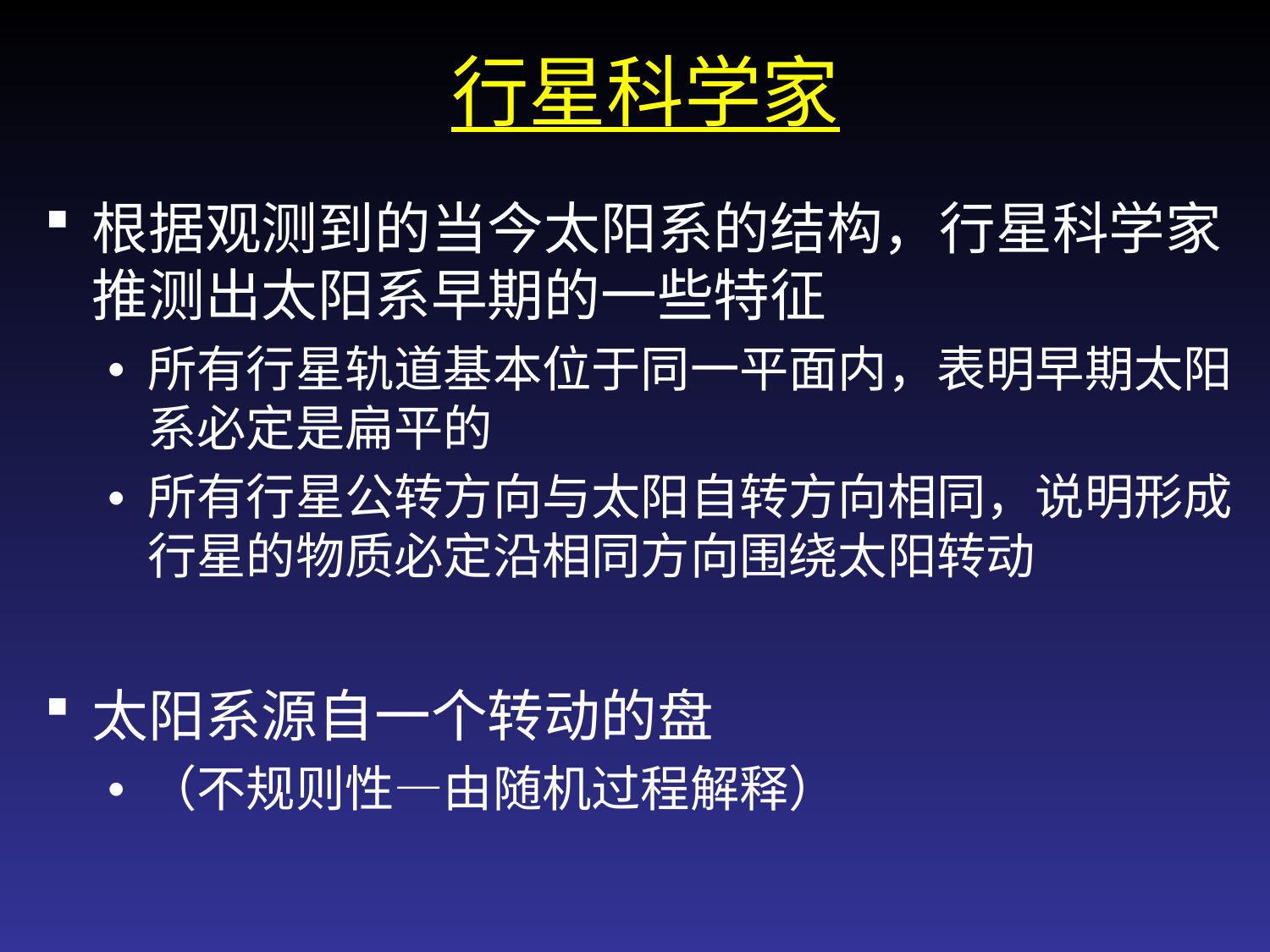

行星科学家
根据观测到的当今太阳系的结构，行星科学家推测出太阳系早期的一些特征
所有行星轨道基本位于同一平面内，表明早期太阳系必定是扁平的
所有行星公转方向与太阳自转方向相同，说明形成行星的物质必定沿相同方向围绕太阳转动

太阳系源自一个转动的盘
（不规则性—由随机过程解释）